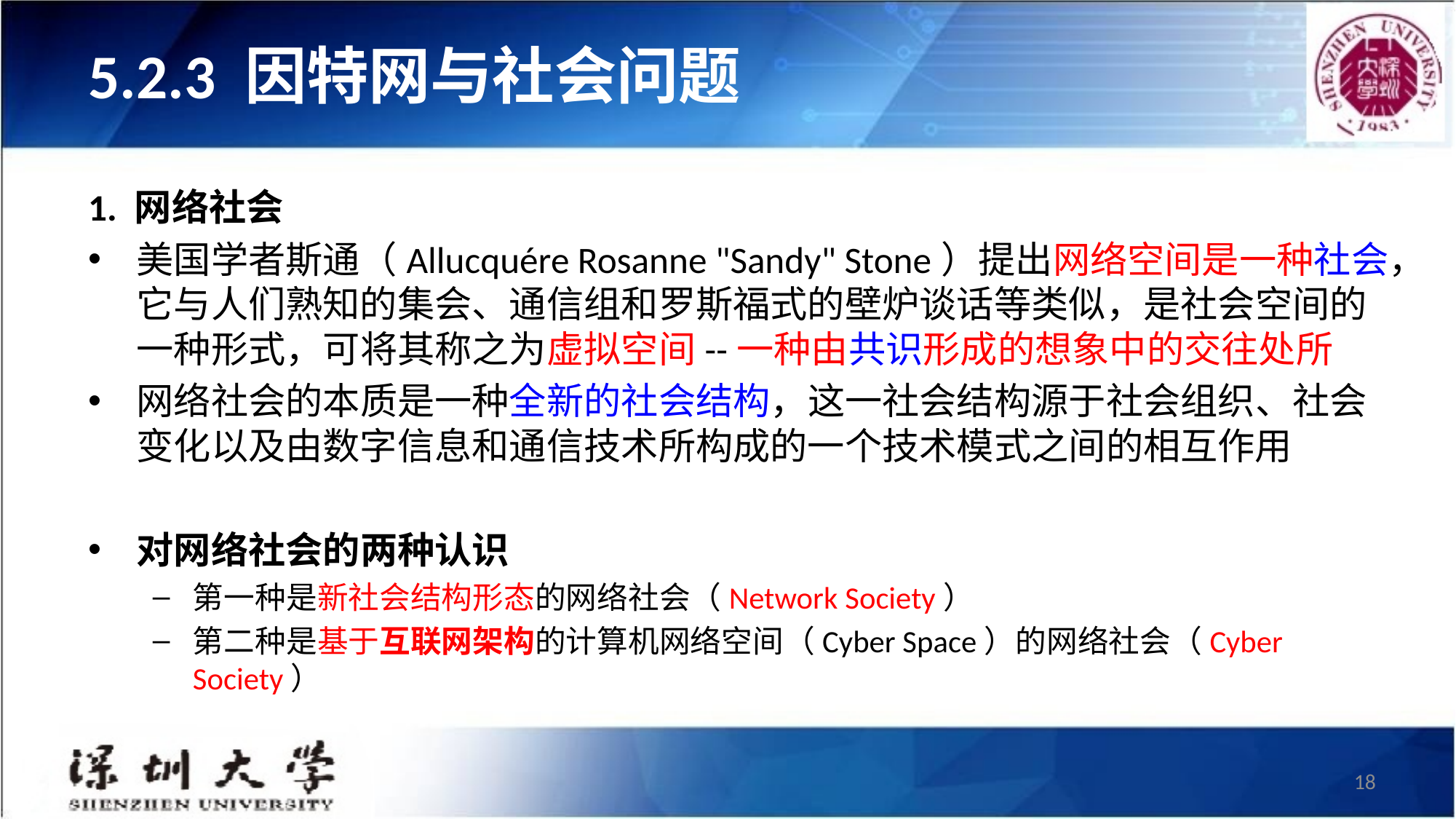

# 5.2.3 因特网与社会问题
1. 网络社会
美国学者斯通（Allucquére Rosanne "Sandy" Stone）提出网络空间是一种社会，它与人们熟知的集会、通信组和罗斯福式的壁炉谈话等类似，是社会空间的一种形式，可将其称之为虚拟空间--一种由共识形成的想象中的交往处所
网络社会的本质是一种全新的社会结构，这一社会结构源于社会组织、社会变化以及由数字信息和通信技术所构成的一个技术模式之间的相互作用

对网络社会的两种认识
第一种是新社会结构形态的网络社会（Network Society）
第二种是基于互联网架构的计算机网络空间（Cyber Space）的网络社会（Cyber Society）

18